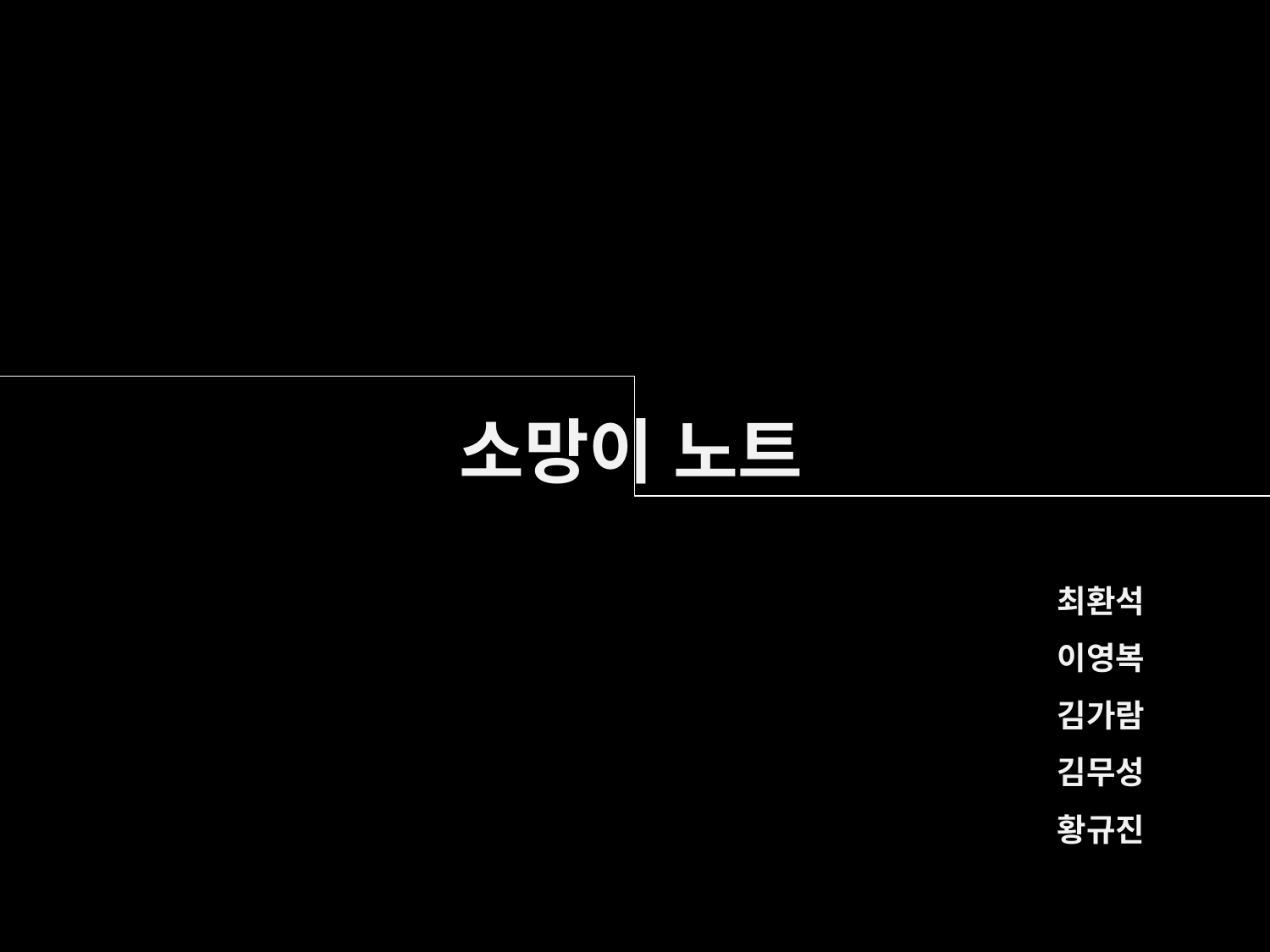

소망이 노트
최환석
이영복
김가람
김무성
황규진